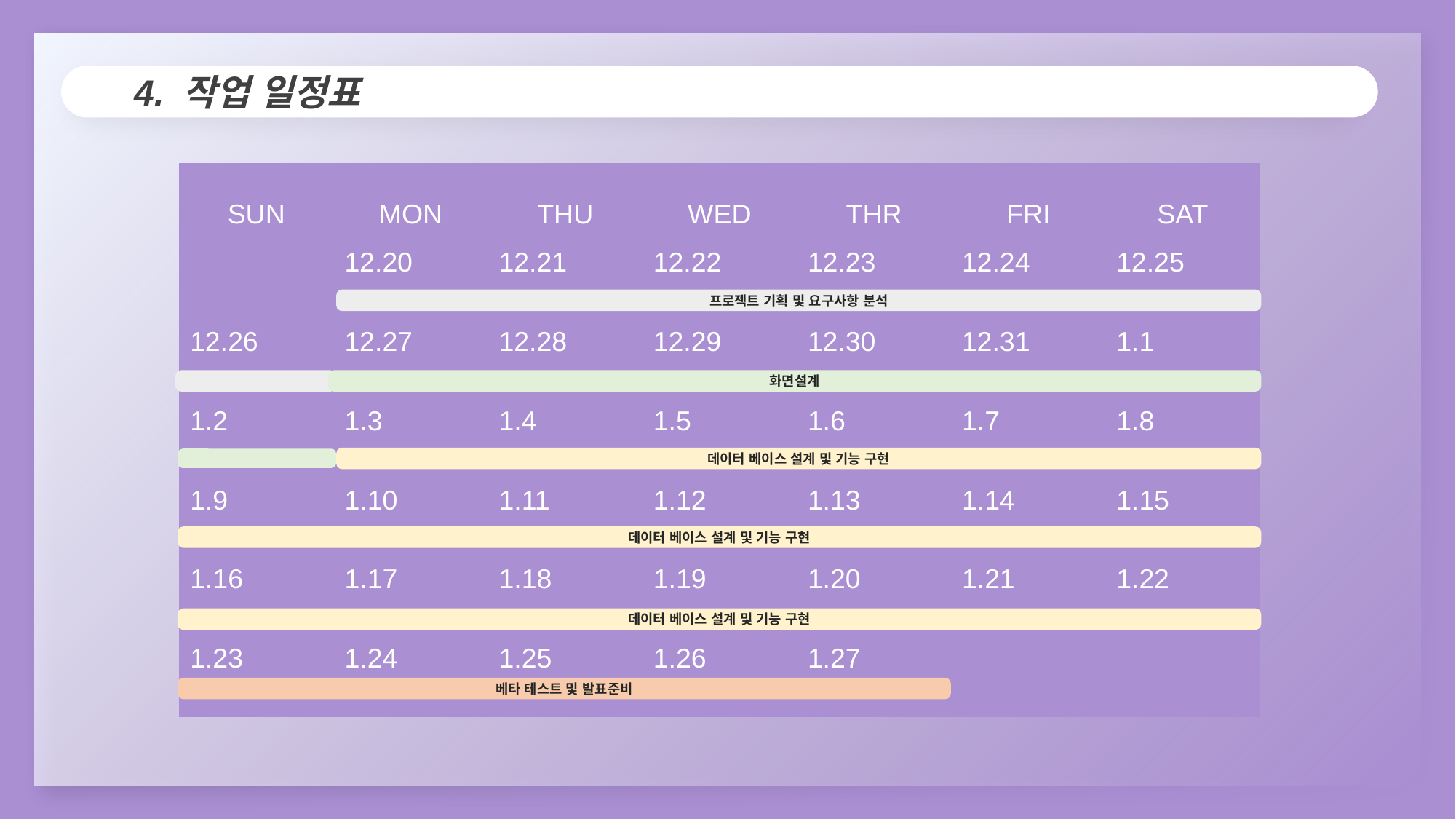

4. 작업 일정표
| SUN | MON | THU | WED | THR | FRI | SAT |
| --- | --- | --- | --- | --- | --- | --- |
|  | 12.20 | 12.21 | 12.22 | 12.23 | 12.24 | 12.25 |
| 12.26 | 12.27 | 12.28 | 12.29 | 12.30 | 12.31 | 1.1 |
| 1.2 | 1.3 | 1.4 | 1.5 | 1.6 | 1.7 | 1.8 |
| 1.9 | 1.10 | 1.11 | 1.12 | 1.13 | 1.14 | 1.15 |
| 1.16 | 1.17 | 1.18 | 1.19 | 1.20 | 1.21 | 1.22 |
| 1.23 | 1.24 | 1.25 | 1.26 | 1.27 |  |  |
프로젝트 기획 및 요구사항 분석

화면설계
데이터 베이스 설계 및 기능 구현

데이터 베이스 설계 및 기능 구현
데이터 베이스 설계 및 기능 구현
베타 테스트 및 발표준비